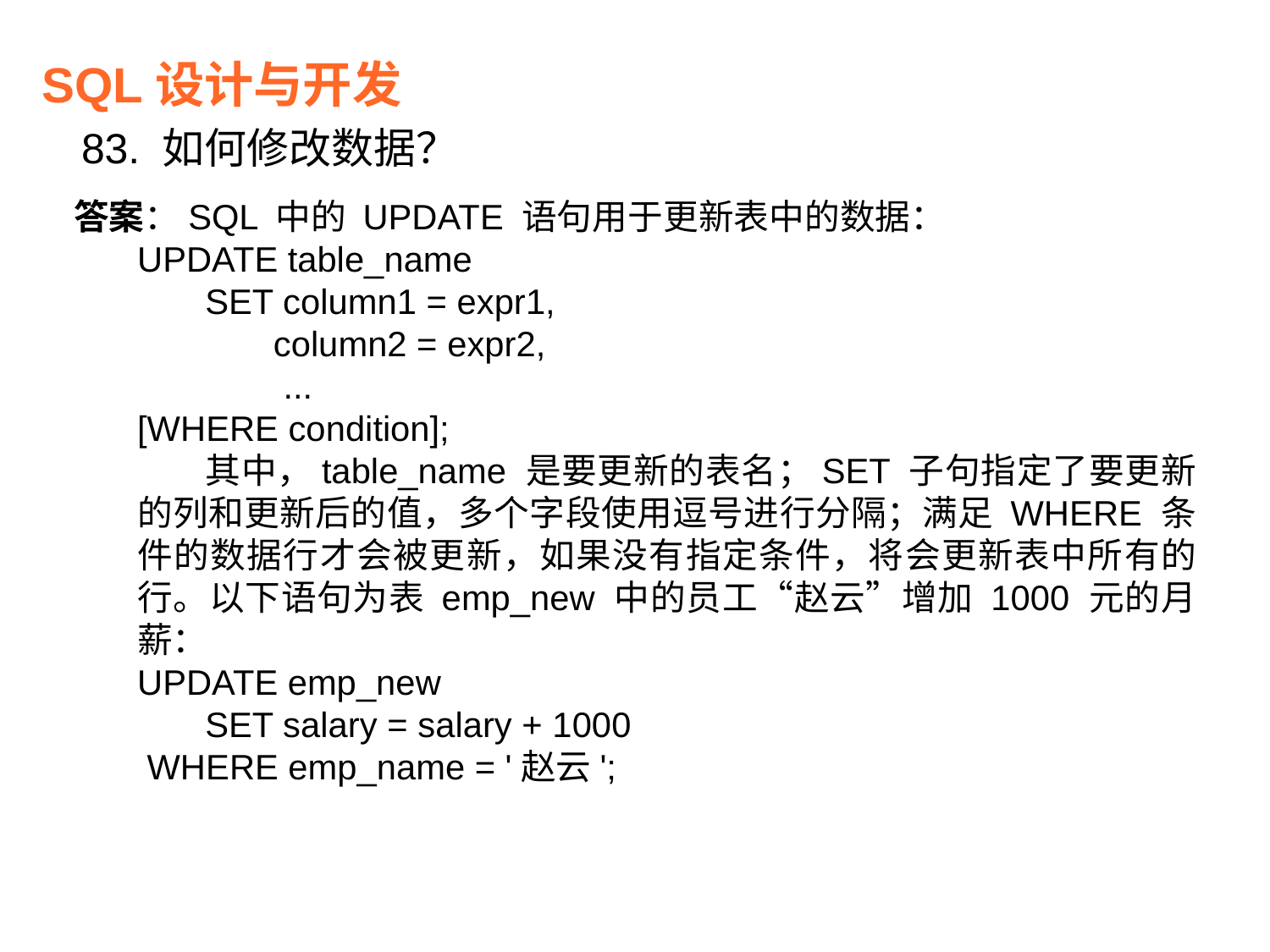

SQL设计与开发
83. 如何修改数据？
答案：SQL 中的 UPDATE 语句用于更新表中的数据：
UPDATE table_name
       SET column1 = expr1,
              column2 = expr2,
               ...
[WHERE condition];
       其中，table_name 是要更新的表名；SET 子句指定了要更新的列和更新后的值，多个字段使用逗号进行分隔；满足 WHERE 条件的数据行才会被更新，如果没有指定条件，将会更新表中所有的行。以下语句为表 emp_new 中的员工“赵云”增加 1000 元的月薪：
UPDATE emp_new
       SET salary = salary + 1000
 WHERE emp_name = '赵云';